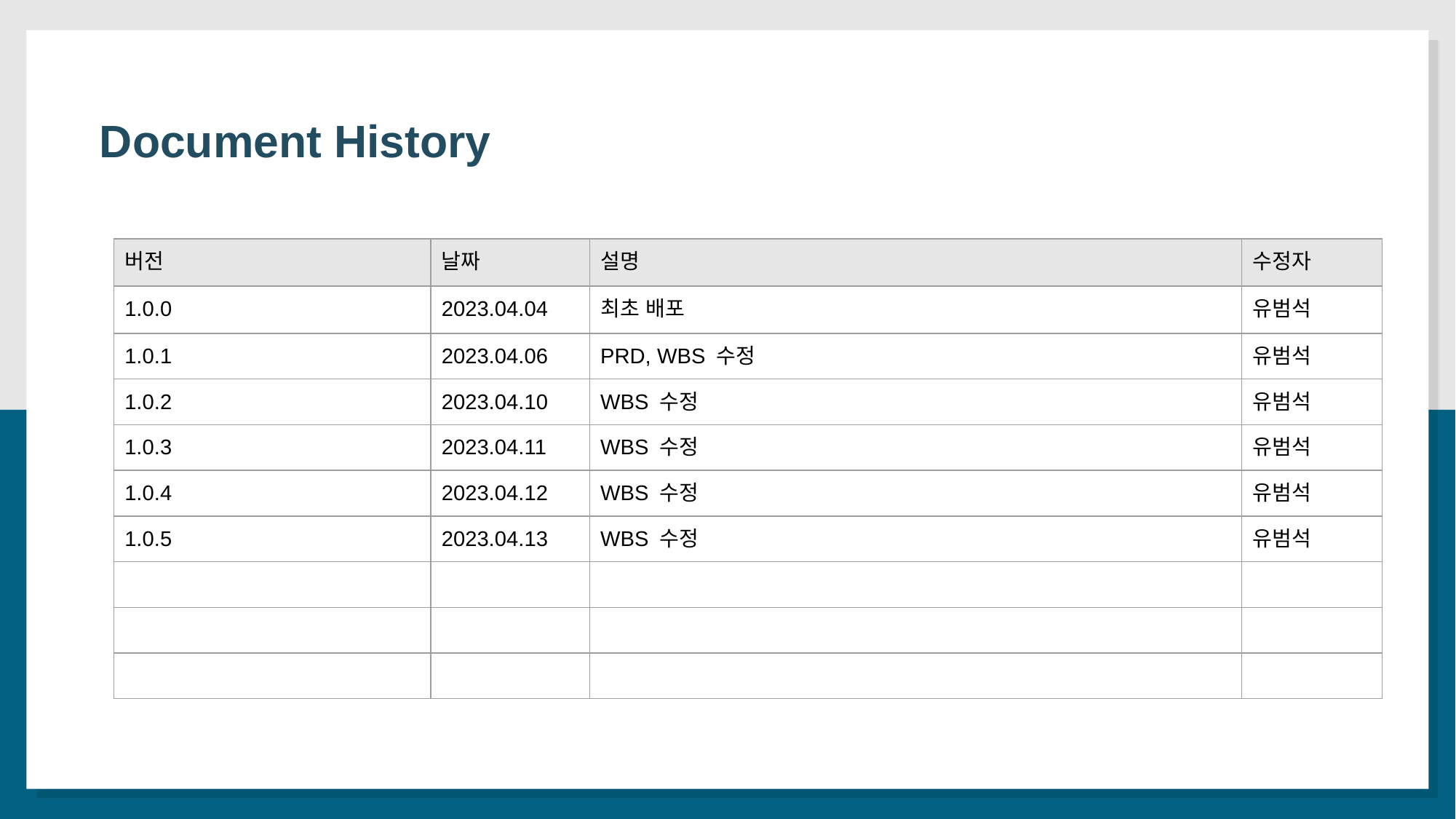

개척교회의 어려운 현실은 어제오늘 얘기는 아니다. 한국 교회 전체의 70~80%가 50명 미만의 작은 교회다. 이 가운데 오랜 기간 건실하게 생존하는 교회는 몇 되지 않는다. 이러한 상황에서 개척교회 목회자들은 지원을 원하고있다. 교회 시스템이 마련되지 않아 어려움을 겪고 있으며 홍보나 성장의 필요성을 느끼고있다.
 이제 막 시작한 개척 교회들은 교회의 부흥을 위해 교회를 알리고 정보를 제공할 필요가 있다. 교회의 홈페이지가 있다면 교회의 정보를 파악하고 사람들의 접근성을 높이는데 도움이 될 것이다.
# Document History
| 버전 | 날짜 | 설명 | 수정자 |
| --- | --- | --- | --- |
| 1.0.0 | 2023.04.04 | 최초 배포 | 유범석 |
| 1.0.1 | 2023.04.06 | PRD, WBS 수정 | 유범석 |
| 1.0.2 | 2023.04.10 | WBS 수정 | 유범석 |
| 1.0.3 | 2023.04.11 | WBS 수정 | 유범석 |
| 1.0.4 | 2023.04.12 | WBS 수정 | 유범석 |
| 1.0.5 | 2023.04.13 | WBS 수정 | 유범석 |
|  |  |  |  |
|  |  |  |  |
|  |  |  |  |